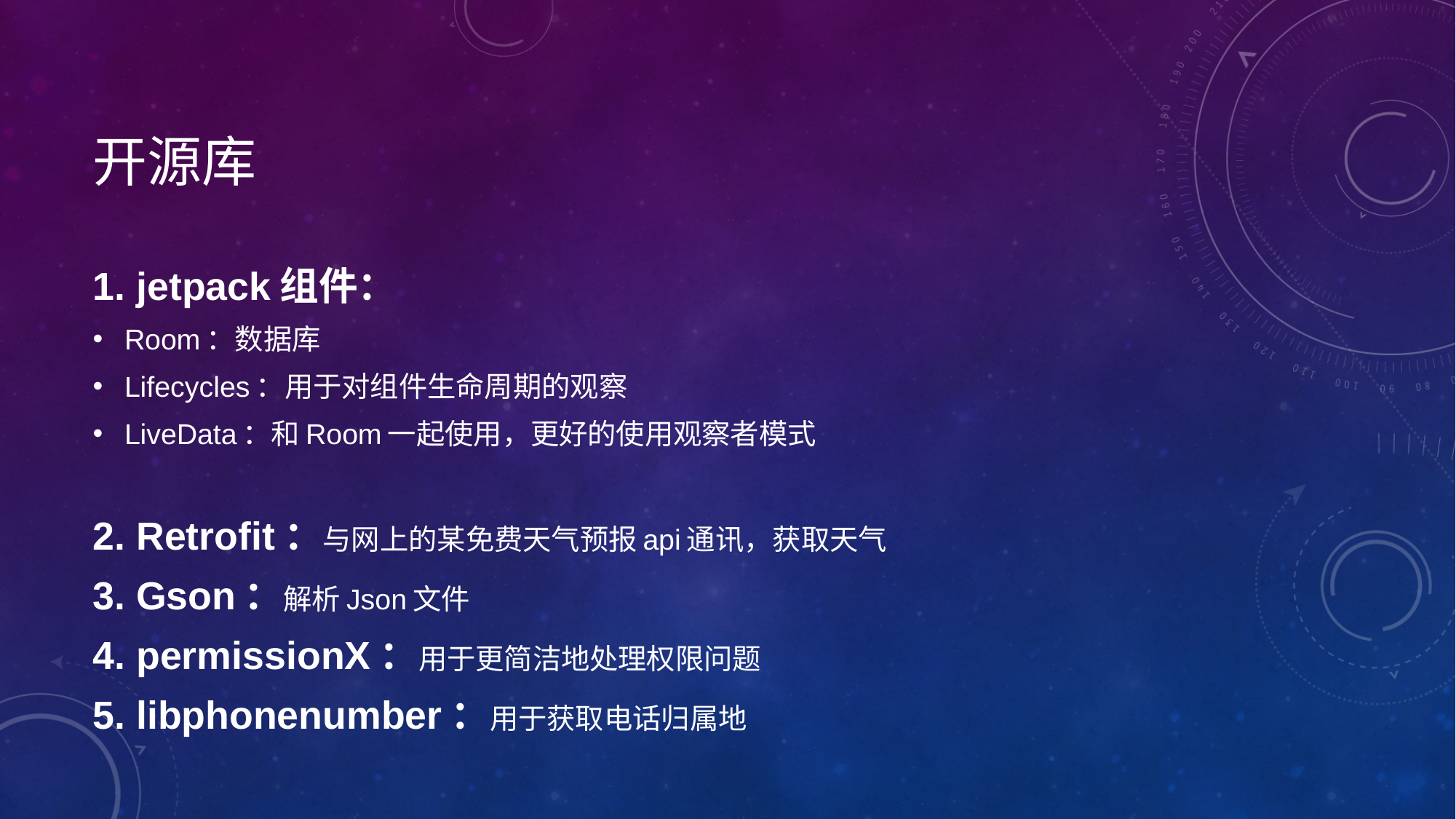

# 开源库
1. jetpack组件：
Room：数据库
Lifecycles：⽤于对组件⽣命周期的观察
LiveData：和Room⼀起使⽤，更好的使⽤观察者模式

2. Retrofit：与网上的某免费天气预报api通讯，获取天⽓
3. Gson：解析Json⽂件
4. permissionX：⽤于更简洁地处理权限问题
5. libphonenumber：⽤于获取电话归属地